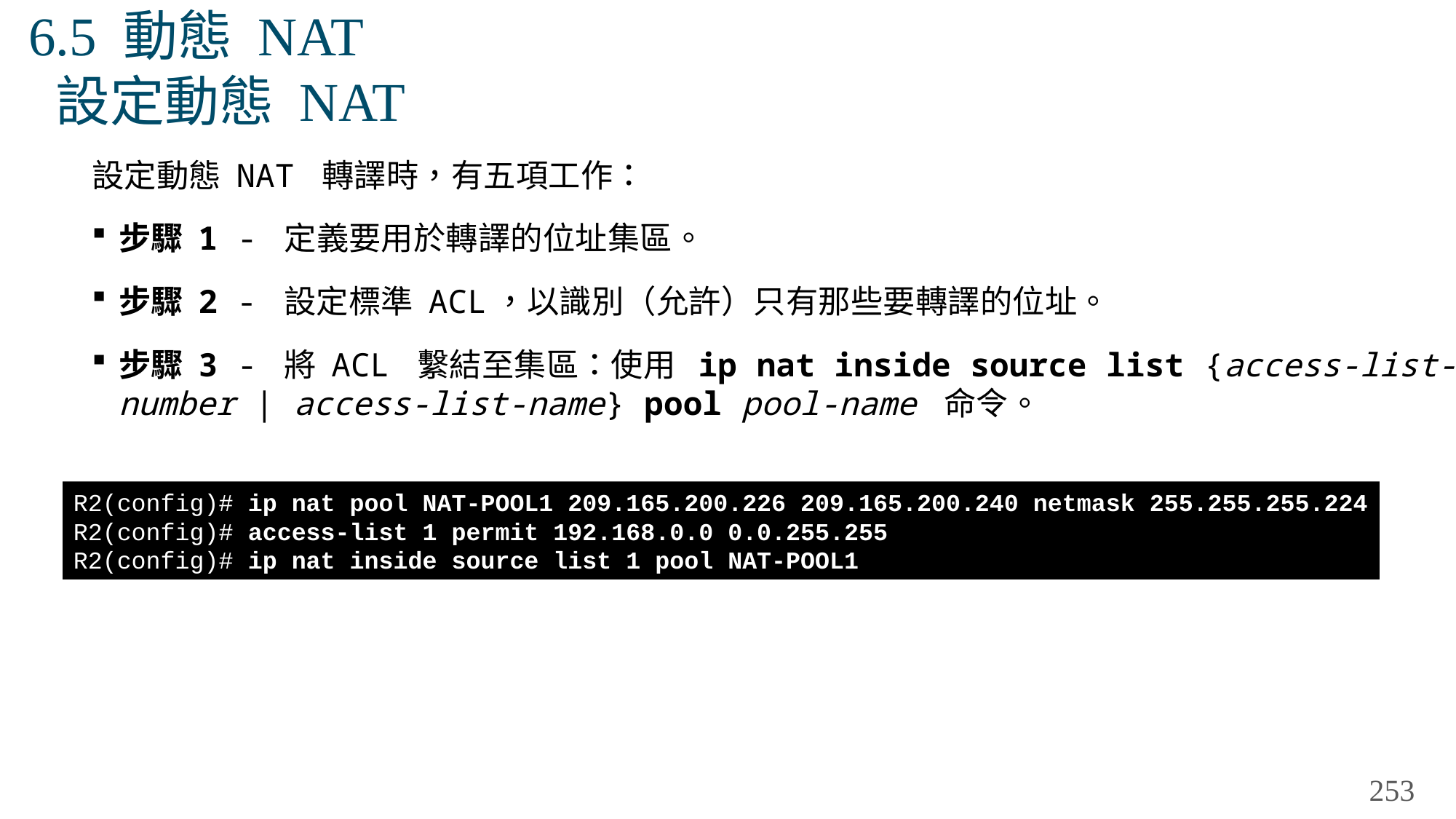

# 6.5 動態 NAT 設定動態 NAT
設定動態 NAT 轉譯時，有五項工作：
步驟 1 - 定義要用於轉譯的位址集區。
步驟 2 - 設定標準 ACL，以識別（允許）只有那些要轉譯的位址。
步驟 3 - 將 ACL 繫結至集區：使用  ip nat inside source list {access-list-number | access-list-name} pool pool-name 命令。
R2(config)# ip nat pool NAT-POOL1 209.165.200.226 209.165.200.240 netmask 255.255.255.224
R2(config)# access-list 1 permit 192.168.0.0 0.0.255.255
R2(config)# ip nat inside source list 1 pool NAT-POOL1
253